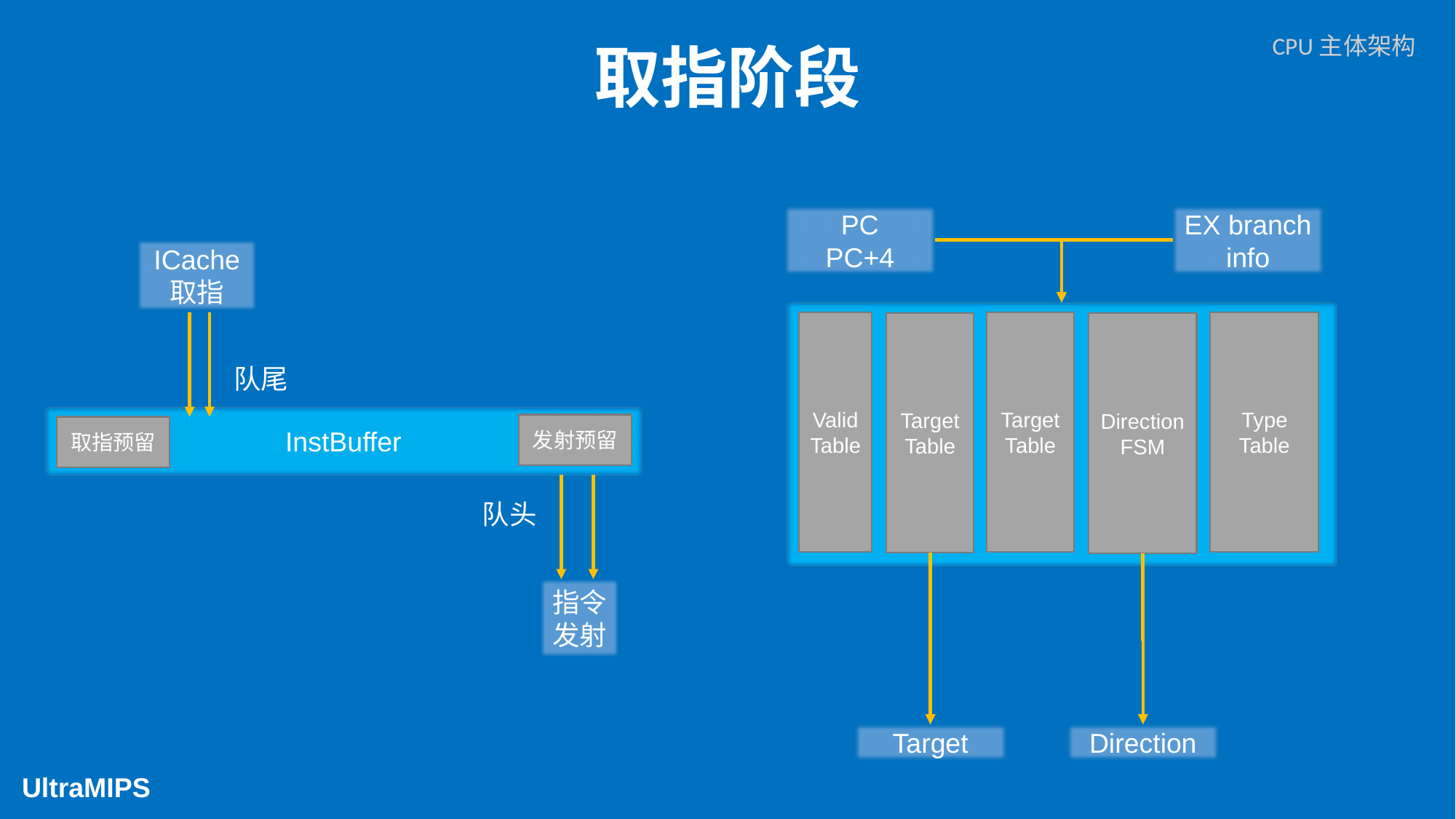

# 取指阶段
CPU主体架构
PC
PC+4
EX branch info
ICache
取指

Type
Table
Valid
Table
Target
Table
Target
Table
Direction
FSM
队尾
InstBuffer
发射预留
取指预留
队头
指令发射
Target
Direction
UltraMIPS